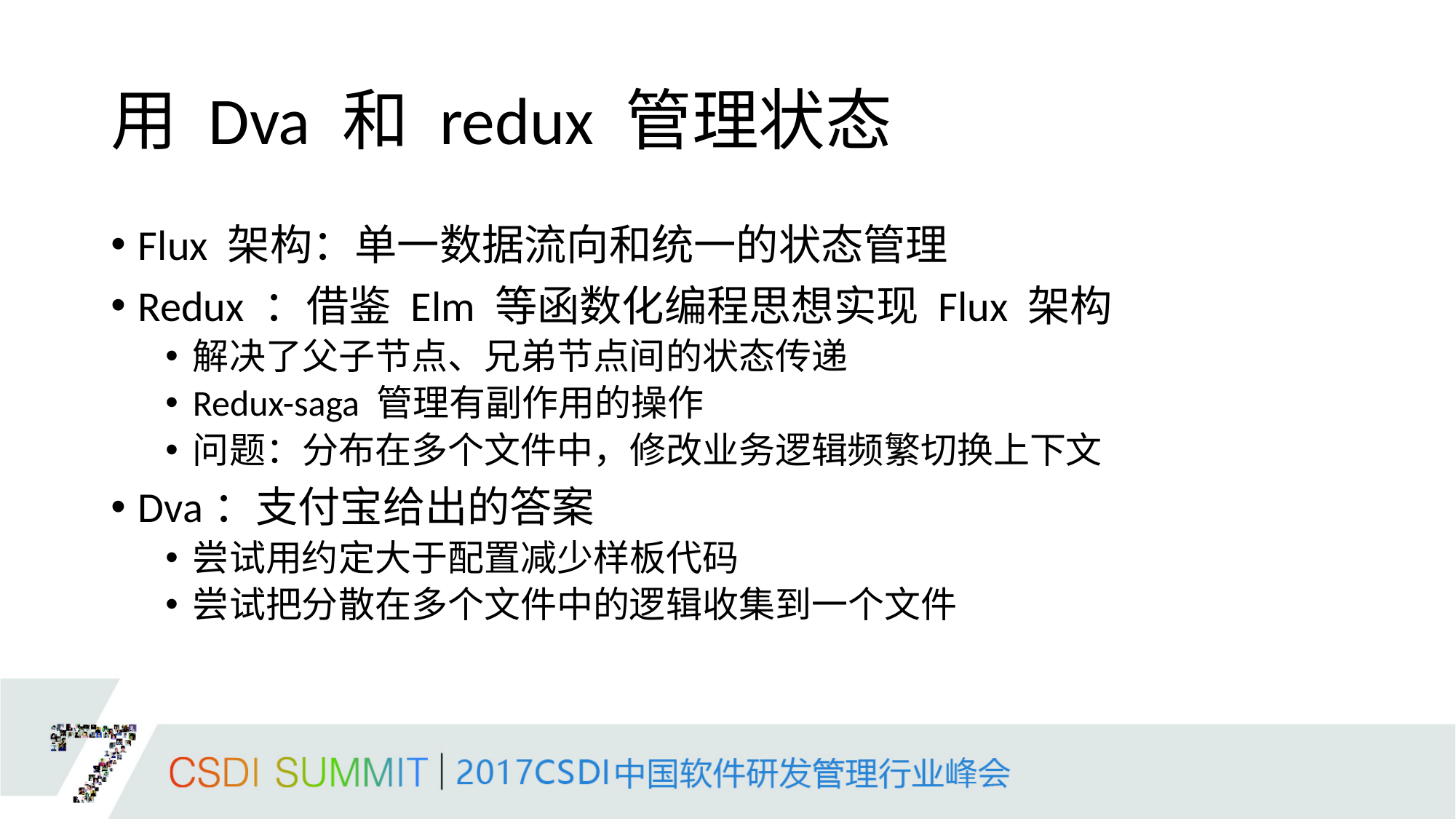

# 用 Dva 和 redux 管理状态
Flux 架构：单一数据流向和统一的状态管理
Redux ：借鉴 Elm 等函数化编程思想实现 Flux 架构
解决了父子节点、兄弟节点间的状态传递
Redux-saga 管理有副作用的操作
问题：分布在多个文件中，修改业务逻辑频繁切换上下文
Dva：支付宝给出的答案
尝试用约定大于配置减少样板代码
尝试把分散在多个文件中的逻辑收集到一个文件